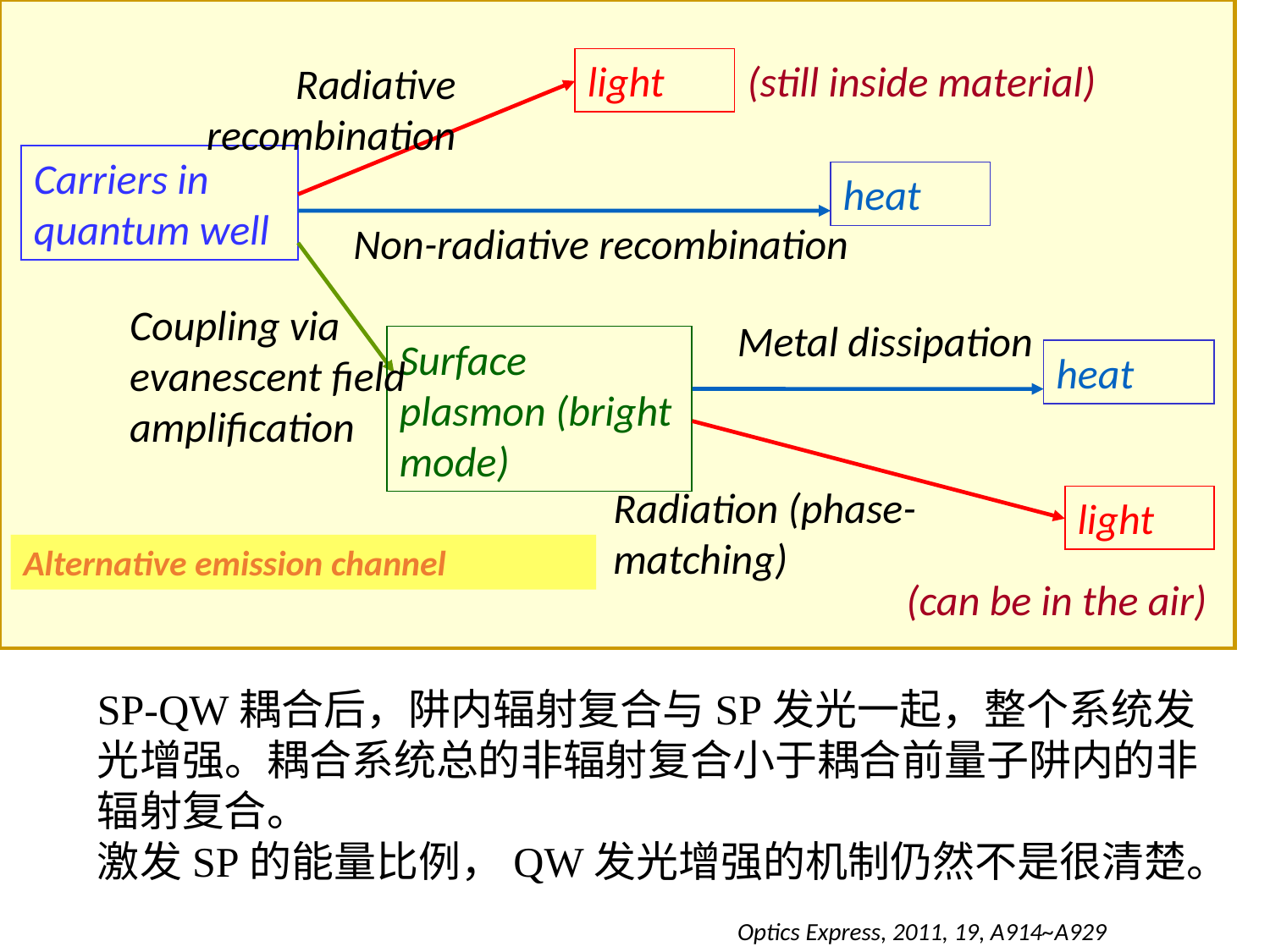

Radiative recombination

light
(still inside material)

Carriers in quantum well
heat

Non-radiative recombination

Coupling via evanescent field amplification
Metal dissipation
Surface plasmon (bright mode)
heat

Radiation (phase-matching)
light
Alternative emission channel
(can be in the air)
SP-QW耦合后，阱内辐射复合与SP发光一起，整个系统发光增强。耦合系统总的非辐射复合小于耦合前量子阱内的非辐射复合。
激发SP的能量比例，QW发光增强的机制仍然不是很清楚。
38
Optics Express, 2011, 19, A914~A929